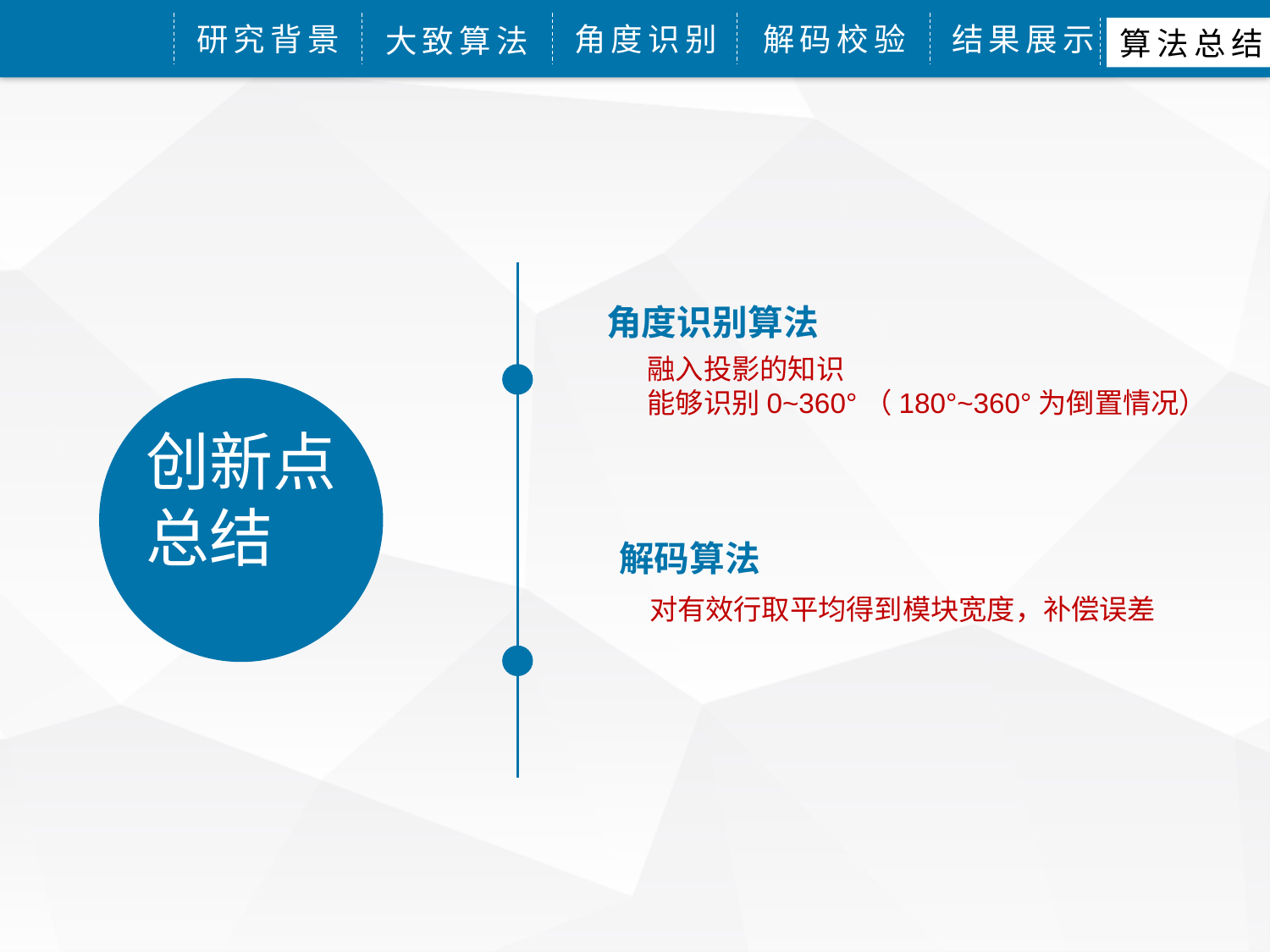

研究背景
角度识别
解码校验
结果展示
大致算法

算法总结

角度识别算法
融入投影的知识
能够识别0~360°（180°~360°为倒置情况）

创新点
总结
解码算法
 对有效行取平均得到模块宽度，补偿误差